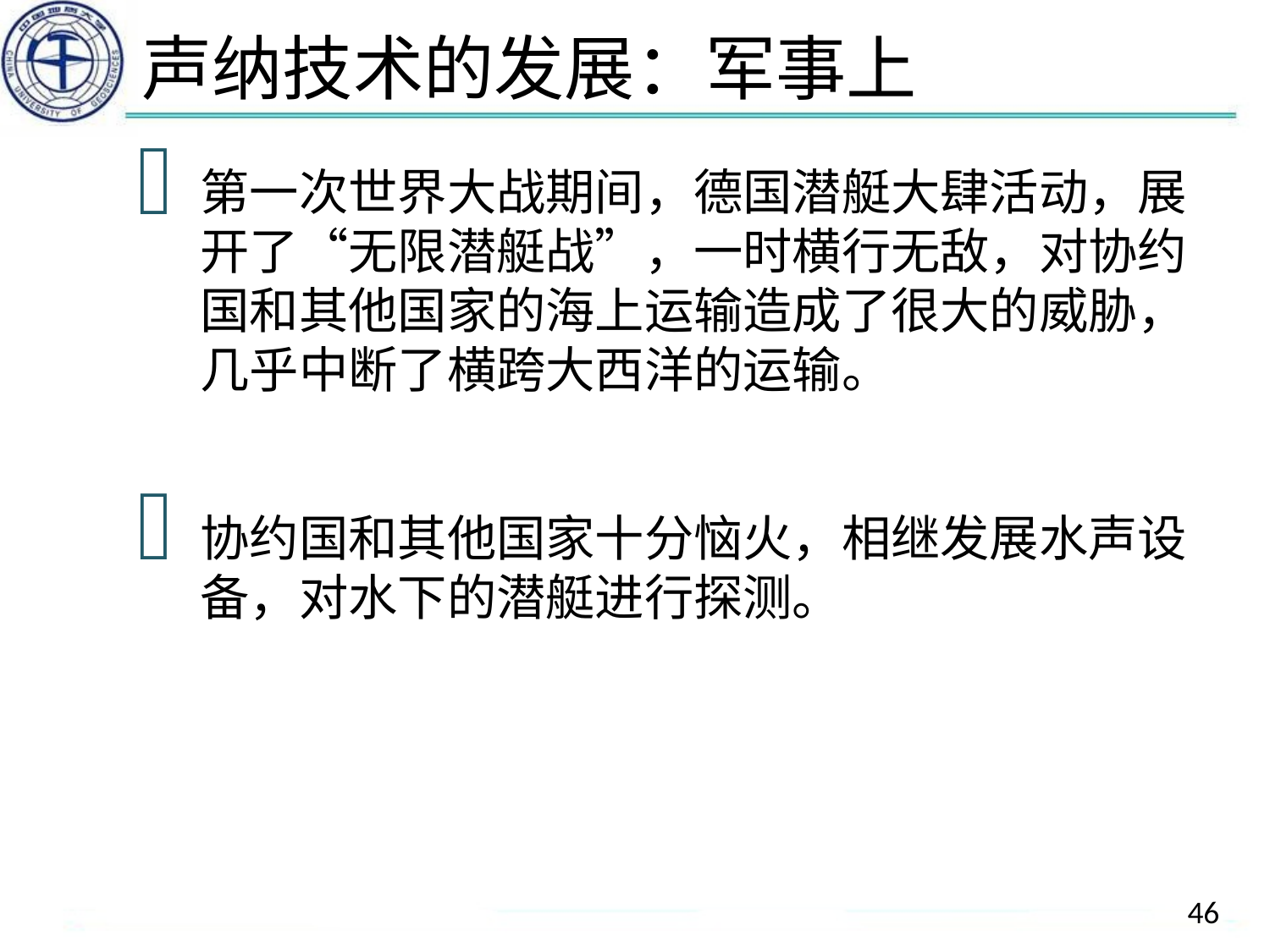

# 声纳技术的发展：军事上
第一次世界大战期间，德国潜艇大肆活动，展开了“无限潜艇战”，一时横行无敌，对协约国和其他国家的海上运输造成了很大的威胁，几乎中断了横跨大西洋的运输。

协约国和其他国家十分恼火，相继发展水声设备，对水下的潜艇进行探测。
46